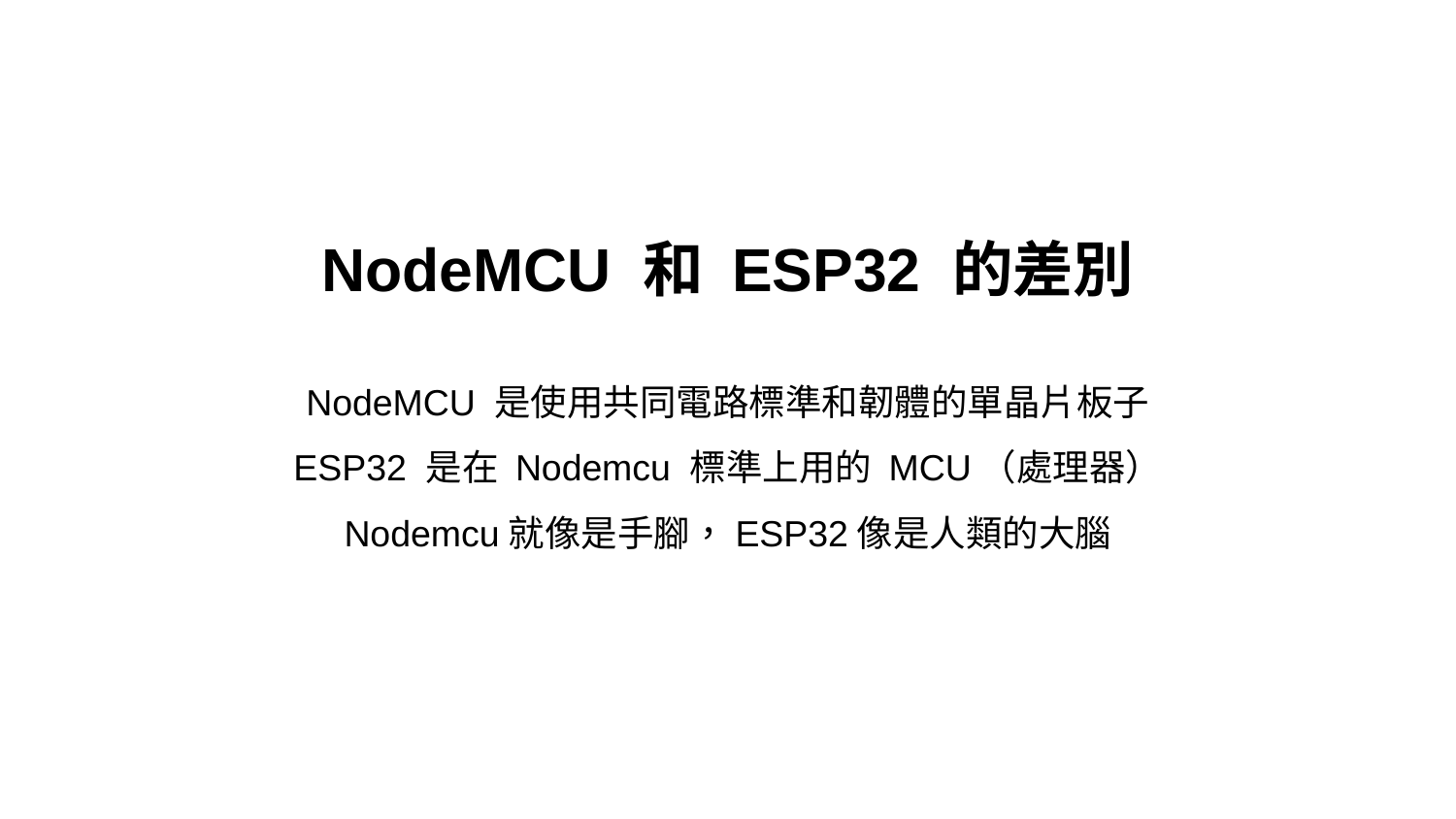

NodeMCU 和 ESP32 的差別
NodeMCU 是使用共同電路標準和韌體的單晶片板子
ESP32 是在 Nodemcu 標準上用的 MCU（處理器）
Nodemcu就像是手腳，ESP32像是人類的大腦